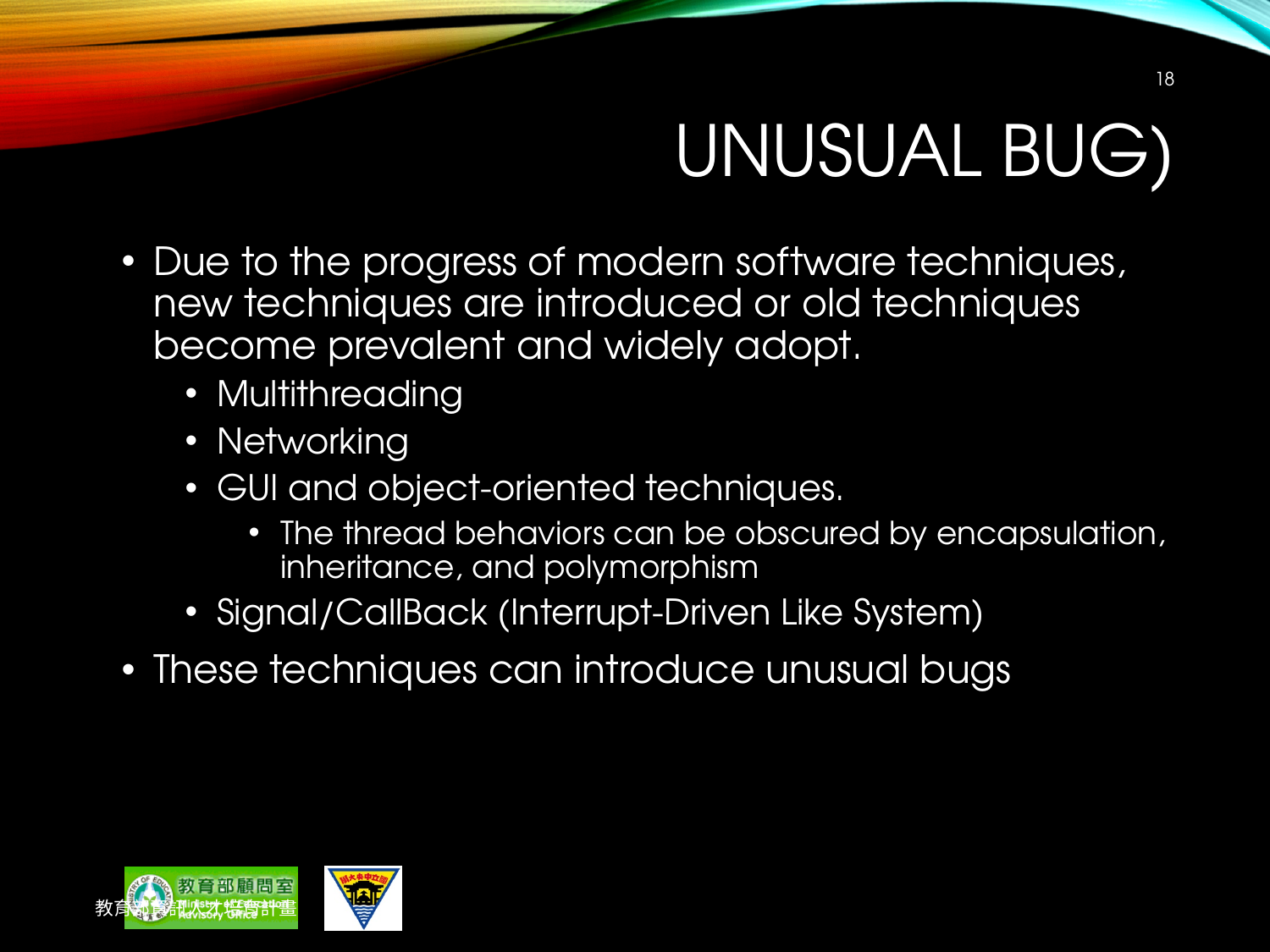

18
# Unusual Bug)
Due to the progress of modern software techniques, new techniques are introduced or old techniques become prevalent and widely adopt.
Multithreading
Networking
GUI and object-oriented techniques.
The thread behaviors can be obscured by encapsulation, inheritance, and polymorphism
Signal/CallBack (Interrupt-Driven Like System)
These techniques can introduce unusual bugs

教育部資訊人才培育計畫